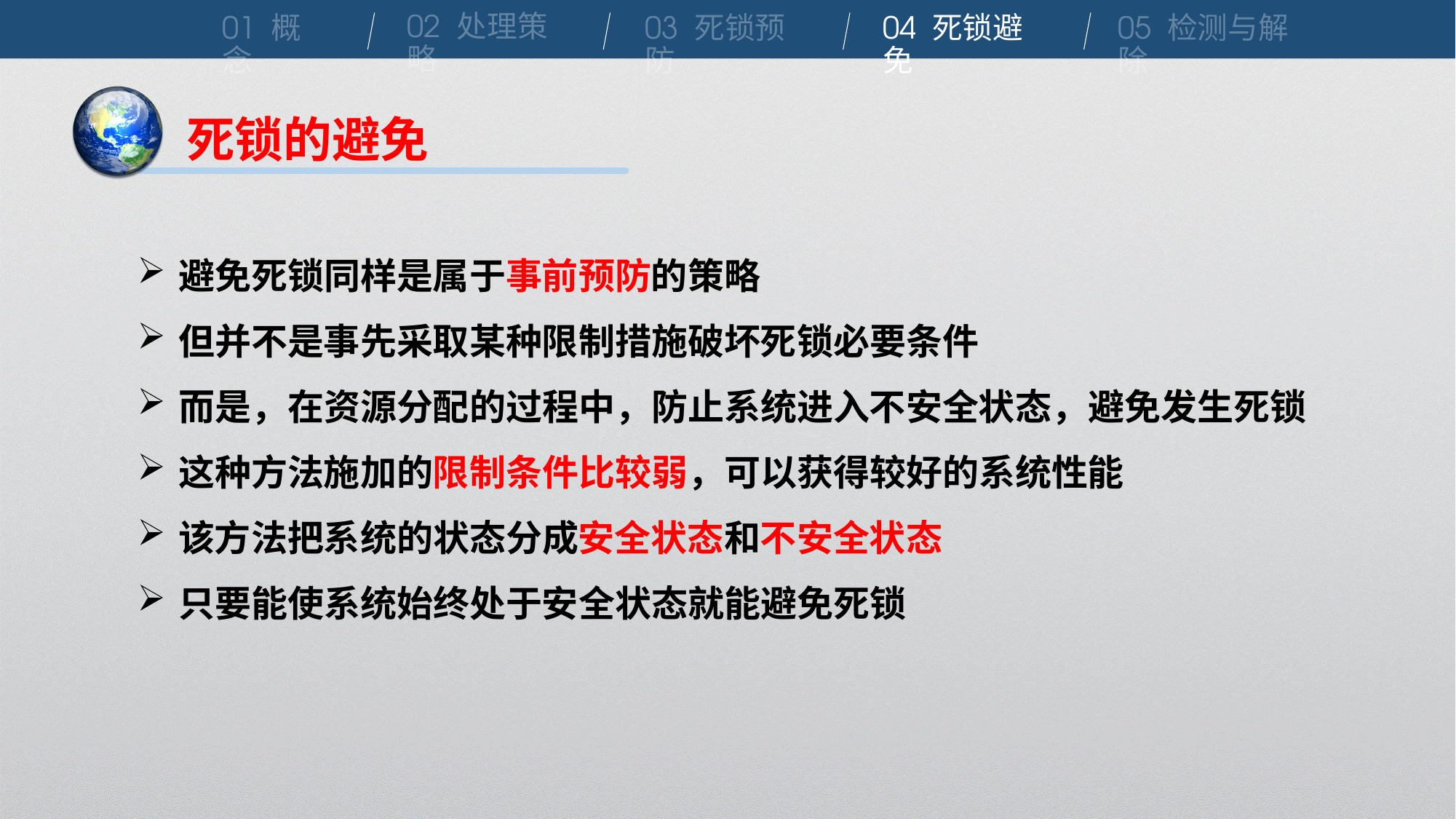

02 处理策略
01 概念
04 死锁避免
03 死锁预防
05 检测与解除
死锁的避免
避免死锁同样是属于事前预防的策略
但并不是事先采取某种限制措施破坏死锁必要条件
而是，在资源分配的过程中，防止系统进入不安全状态，避免发生死锁
这种方法施加的限制条件比较弱，可以获得较好的系统性能
该方法把系统的状态分成安全状态和不安全状态
只要能使系统始终处于安全状态就能避免死锁